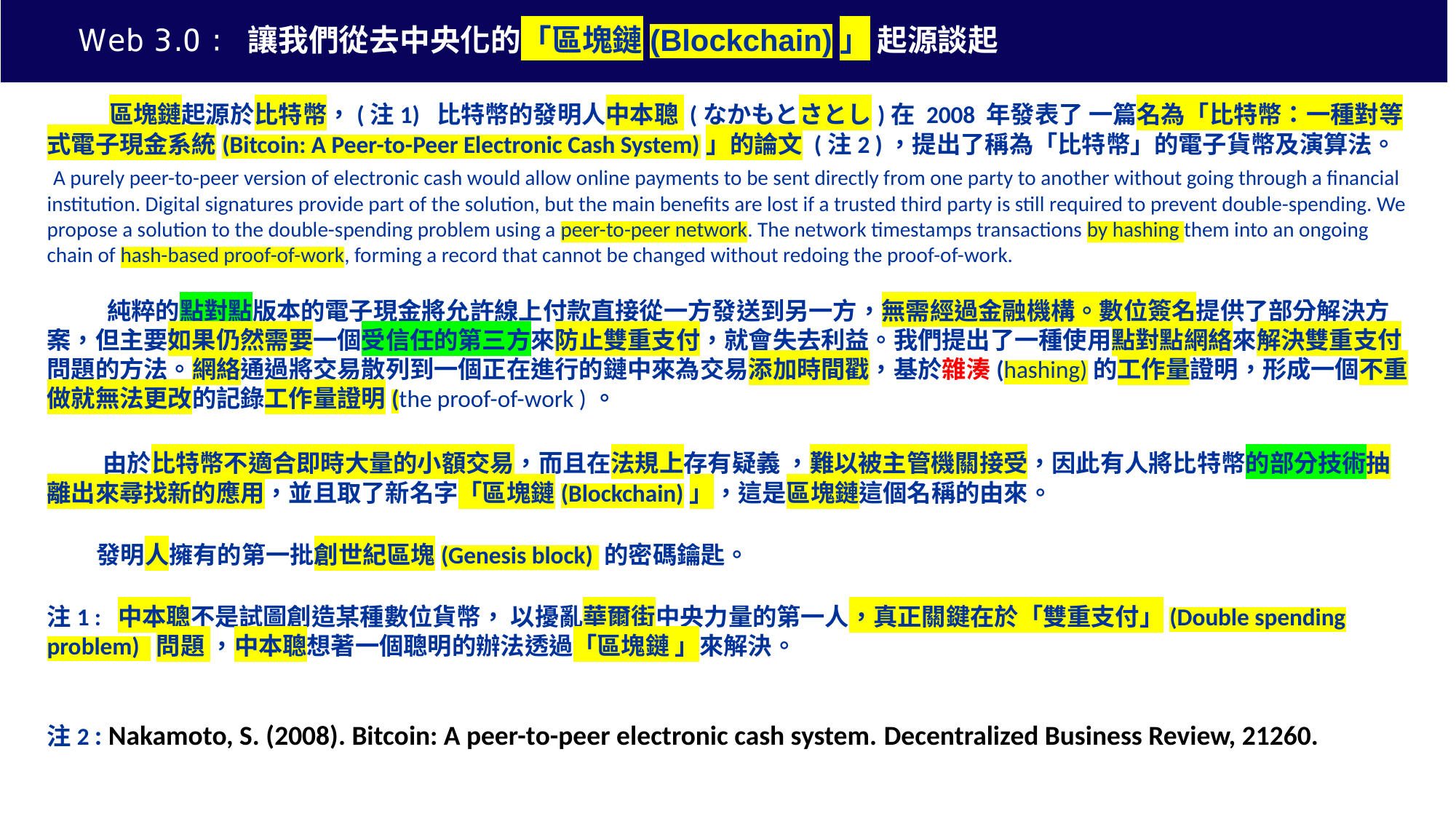

Web 3.0 :  讓我們從去中央化的「區塊鏈(Blockchain)」 起源談起
         區塊鏈起源於比特幣，(注1)  比特幣的發明人中本聰 (なかもとさとし)在 2008 年發表了 一篇名為「比特幣：一種對等式電子現金系統(Bitcoin: A Peer-to-Peer Electronic Cash System)」的論文 (注2 )，提出了稱為「比特幣」的電子貨幣及演算法。
 A purely peer-to-peer version of electronic cash would allow online payments to be sent directly from one party to another without going through a financial institution. Digital signatures provide part of the solution, but the main benefits are lost if a trusted third party is still required to prevent double-spending. We propose a solution to the double-spending problem using a peer-to-peer network. The network timestamps transactions by hashing them into an ongoing chain of hash-based proof-of-work, forming a record that cannot be changed without redoing the proof-of-work.

          純粹的點對點版本的電子現金將允許線上付款直接從一方發送到另一方，無需經過金融機構。數位簽名提供了部分解決方案，但主要如果仍然需要一個受信任的第三方來防止雙重支付，就會失去利益。我們提出了一種使用點對點網絡來解決雙重支付問題的方法。網絡通過將交易散列到一個正在進行的鏈中來為交易添加時間戳，基於雜湊(hashing)的工作量證明，形成一個不重做就無法更改的記錄工作量證明(the proof-of-work )。

        由於比特幣不適合即時大量的小額交易，而且在法規上存有疑義 ，難以被主管機關接受，因此有人將比特幣的部分技術抽離出來尋找新的應用，並且取了新名字「區塊鏈(Blockchain)」，這是區塊鏈這個名稱的由來。

        發明人擁有的第一批創世紀區塊(Genesis block) 的密碼鑰匙。

注1 :  中本聰不是試圖創造某種數位貨幣， 以擾亂華爾街中央力量的第一人，真正關鍵在於「雙重支付」(Double spending problem)  問題 ，中本聰想著一個聰明的辦法透過「區塊鏈 」來解決。

注2 : Nakamoto, S. (2008). Bitcoin: A peer-to-peer electronic cash system. Decentralized Business Review, 21260.